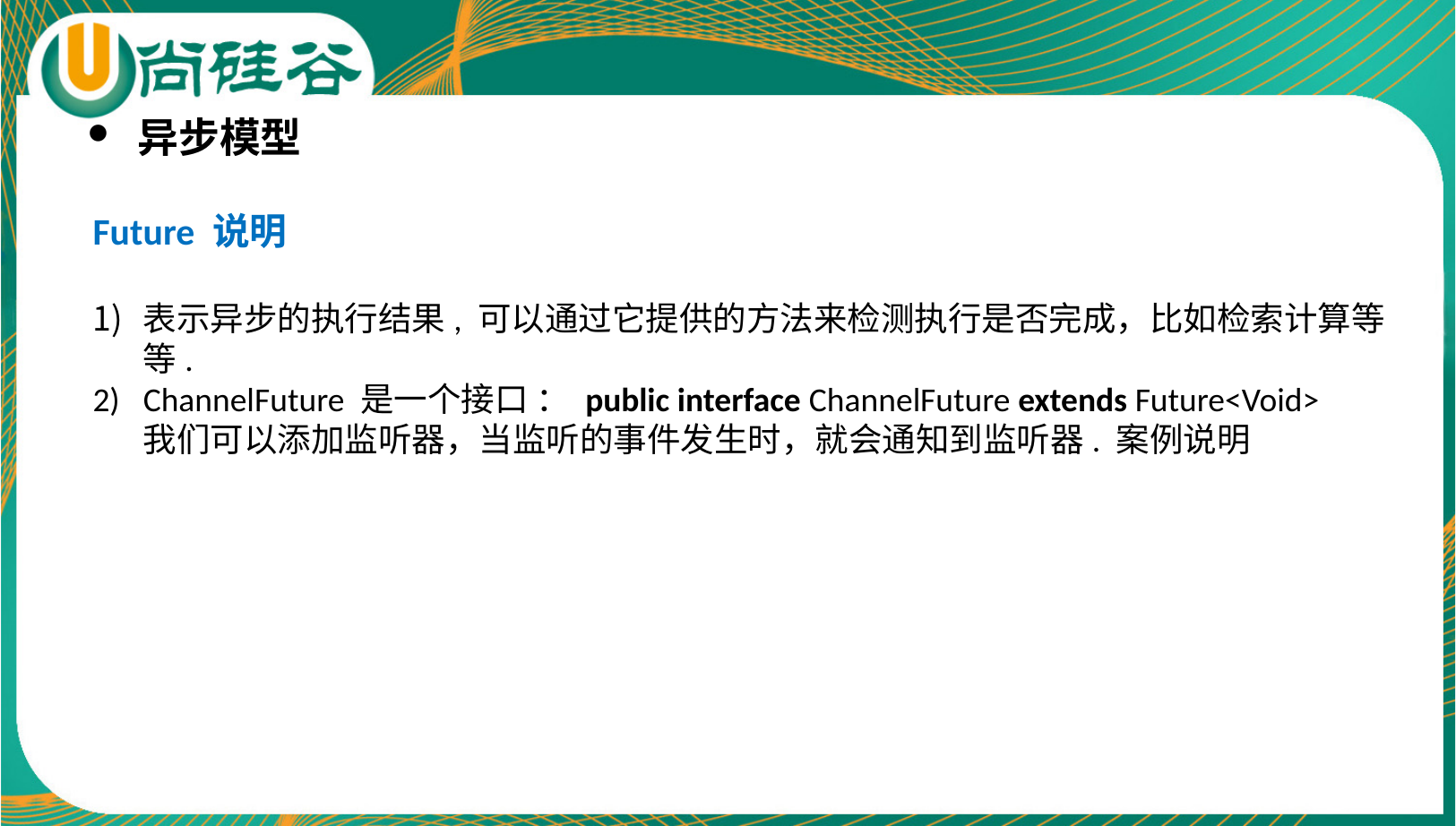

异步模型
Future 说明

表示异步的执行结果, 可以通过它提供的方法来检测执行是否完成，比如检索计算等等.
ChannelFuture 是一个接口 ： public interface ChannelFuture extends Future<Void>
我们可以添加监听器，当监听的事件发生时，就会通知到监听器. 案例说明